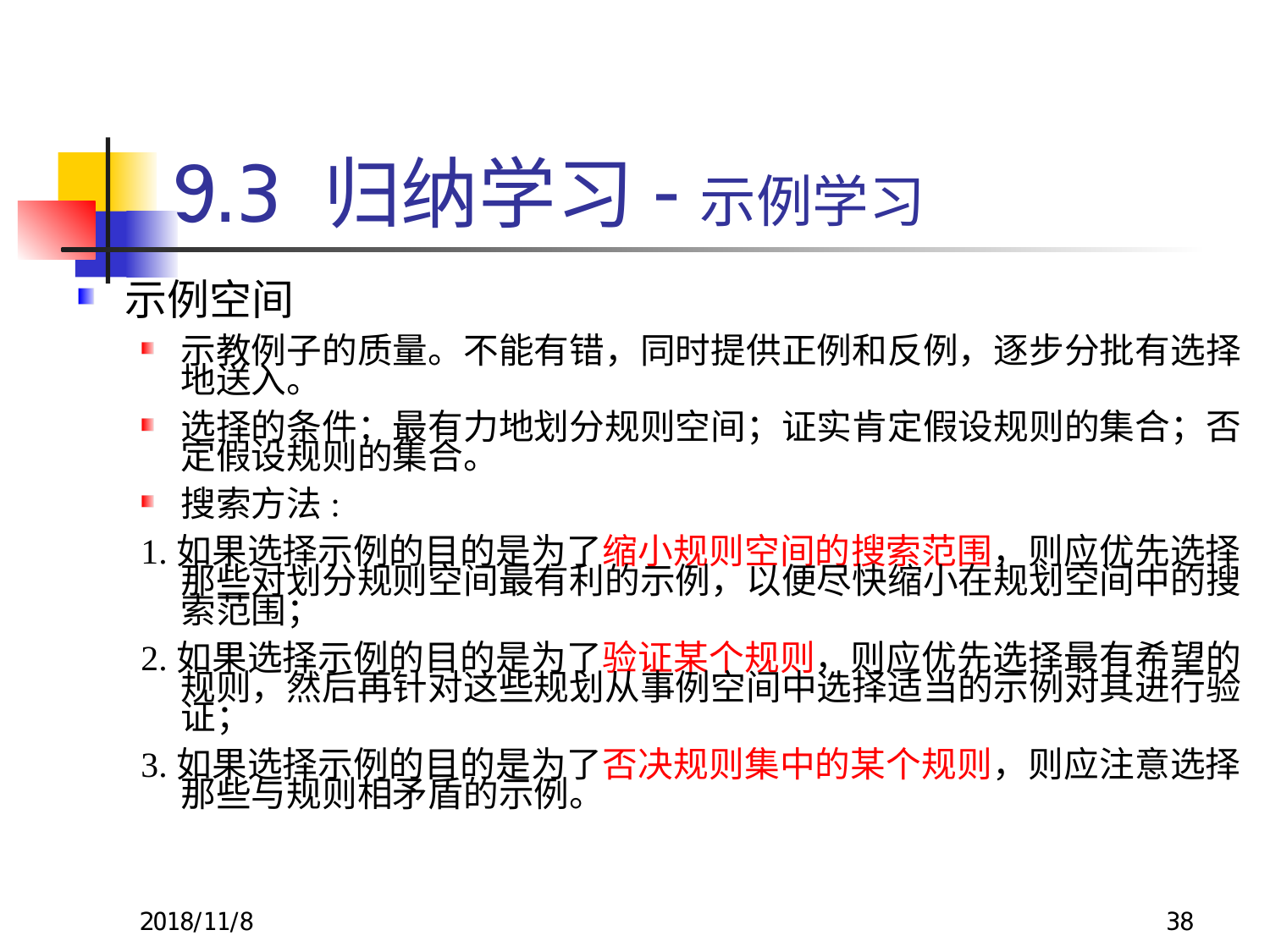

# 9.3 归纳学习-示例学习
示例空间
示教例子的质量。不能有错，同时提供正例和反例，逐步分批有选择地送入。
选择的条件：最有力地划分规则空间；证实肯定假设规则的集合；否定假设规则的集合。
搜索方法:
1.如果选择示例的目的是为了缩小规则空间的搜索范围，则应优先选择那些对划分规则空间最有利的示例，以便尽快缩小在规划空间中的搜索范围；
2.如果选择示例的目的是为了验证某个规则，则应优先选择最有希望的规则，然后再针对这些规划从事例空间中选择适当的示例对其进行验证；
3.如果选择示例的目的是为了否决规则集中的某个规则，则应注意选择那些与规则相矛盾的示例。
2018/11/8
38